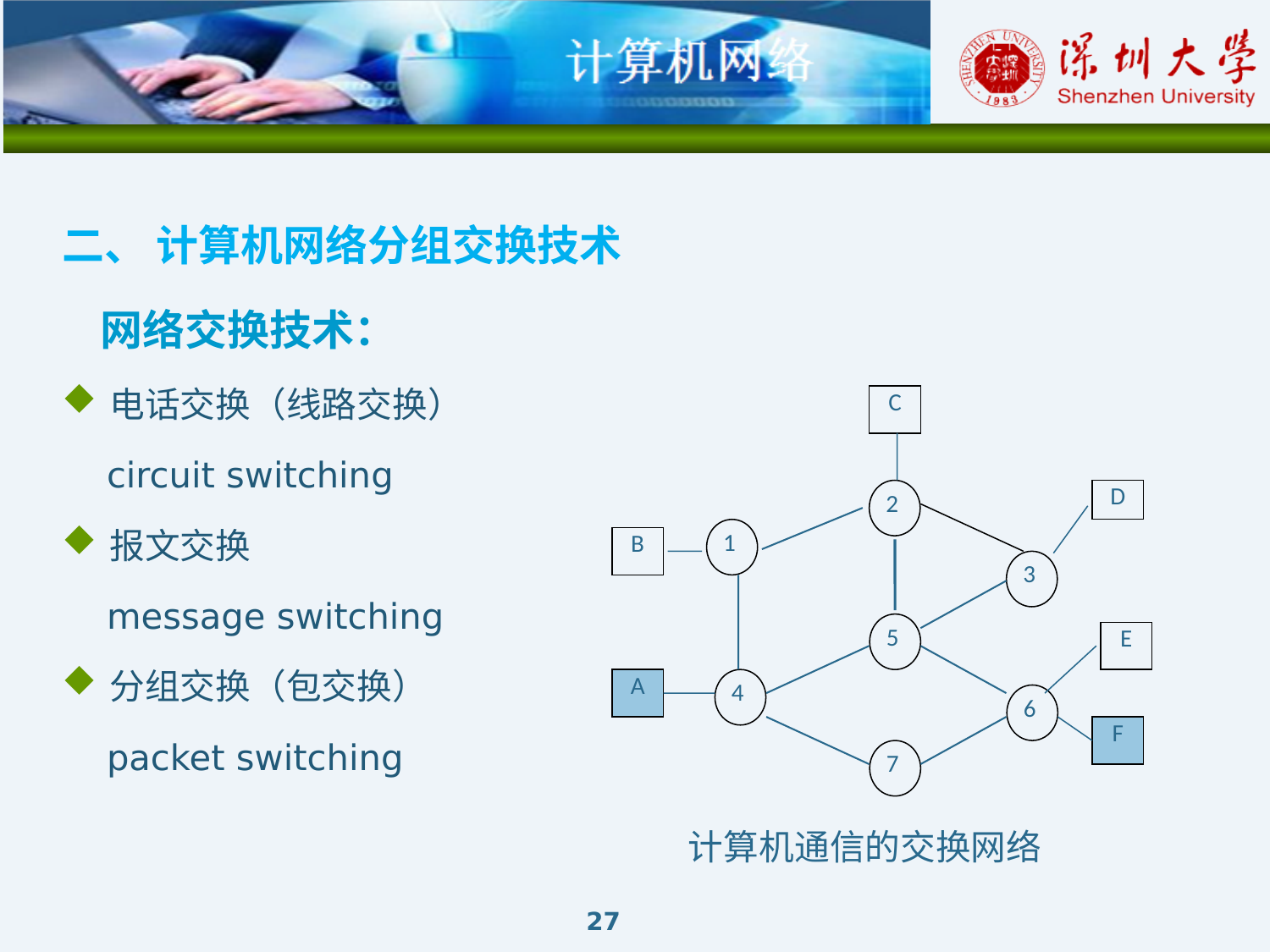

二、 计算机网络分组交换技术
   网络交换技术：
电话交换（线路交换）
    circuit switching
报文交换
    message switching
分组交换（包交换）
    packet switching
C

2

1

3

5

4

6

7

D

B

E

A

F
计算机通信的交换网络
27